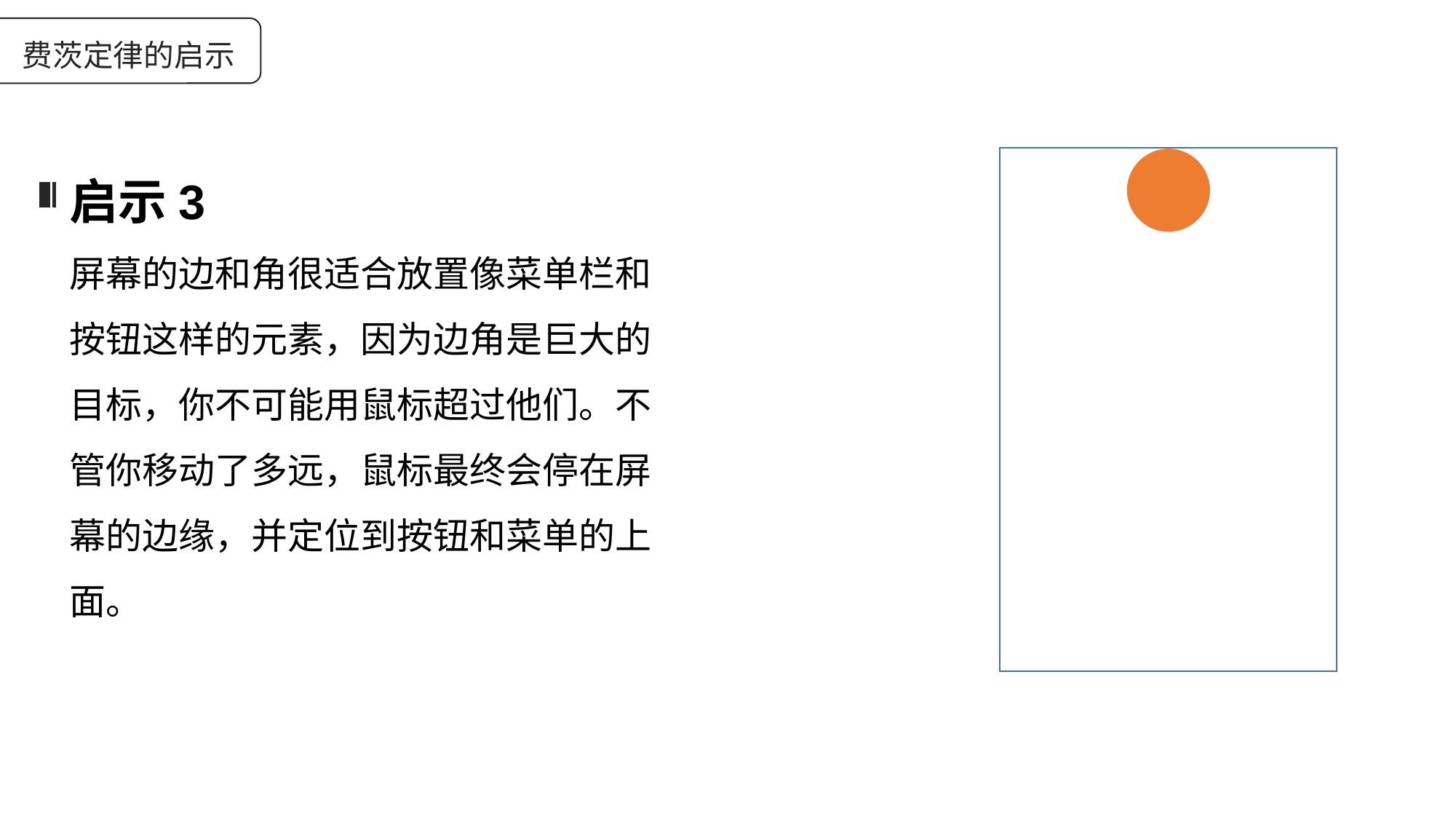

费茨定律的启示
启示3
屏幕的边和角很适合放置像菜单栏和按钮这样的元素，因为边角是巨大的目标，你不可能用鼠标超过他们。不管你移动了多远，鼠标最终会停在屏幕的边缘，并定位到按钮和菜单的上面。